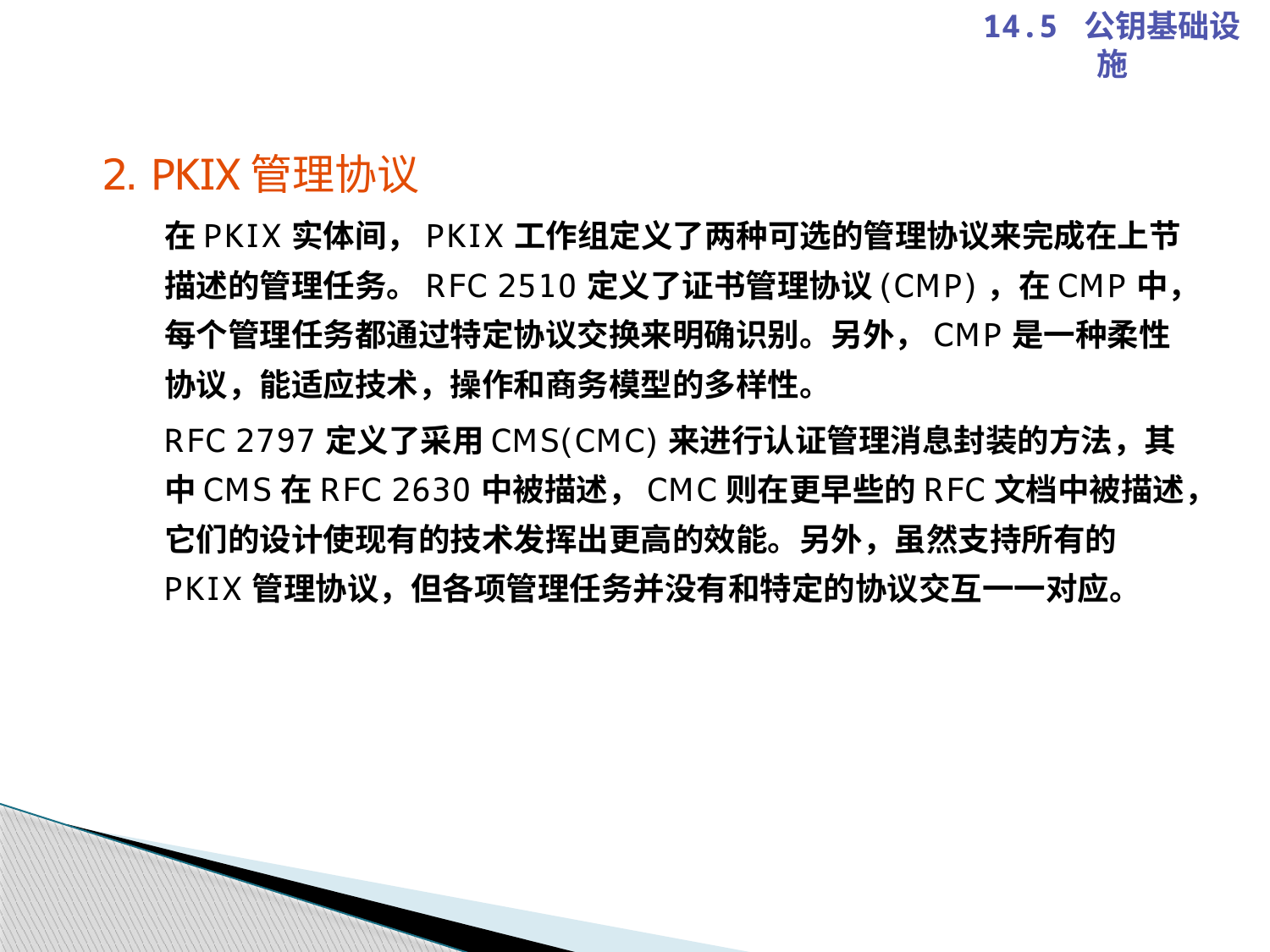

14.5 公钥基础设施
2. PKIX管理协议
在PKIX实体间，PKIX工作组定义了两种可选的管理协议来完成在上节描述的管理任务。RFC 2510定义了证书管理协议(CMP)，在CMP中，每个管理任务都通过特定协议交换来明确识别。另外，CMP是一种柔性协议，能适应技术，操作和商务模型的多样性。
RFC 2797定义了采用CMS(CMC)来进行认证管理消息封装的方法，其中CMS在RFC 2630中被描述，CMC则在更早些的RFC文档中被描述，它们的设计使现有的技术发挥出更高的效能。另外，虽然支持所有的PKIX管理协议，但各项管理任务并没有和特定的协议交互一一对应。